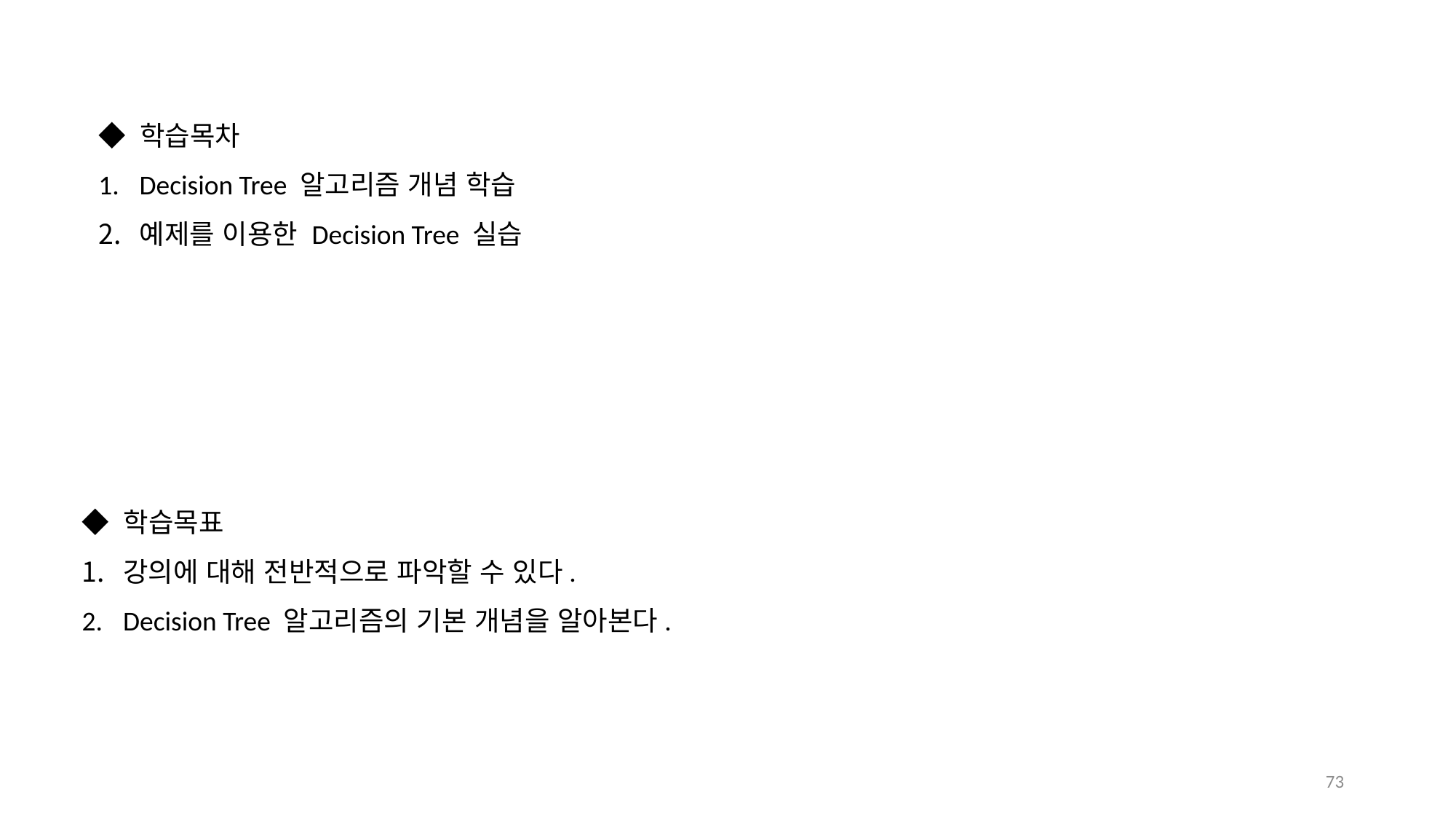

◆ 학습목차
Decision Tree 알고리즘 개념 학습
예제를 이용한 Decision Tree 실습
◆ 학습목표
강의에 대해 전반적으로 파악할 수 있다.
Decision Tree 알고리즘의 기본 개념을 알아본다.
73